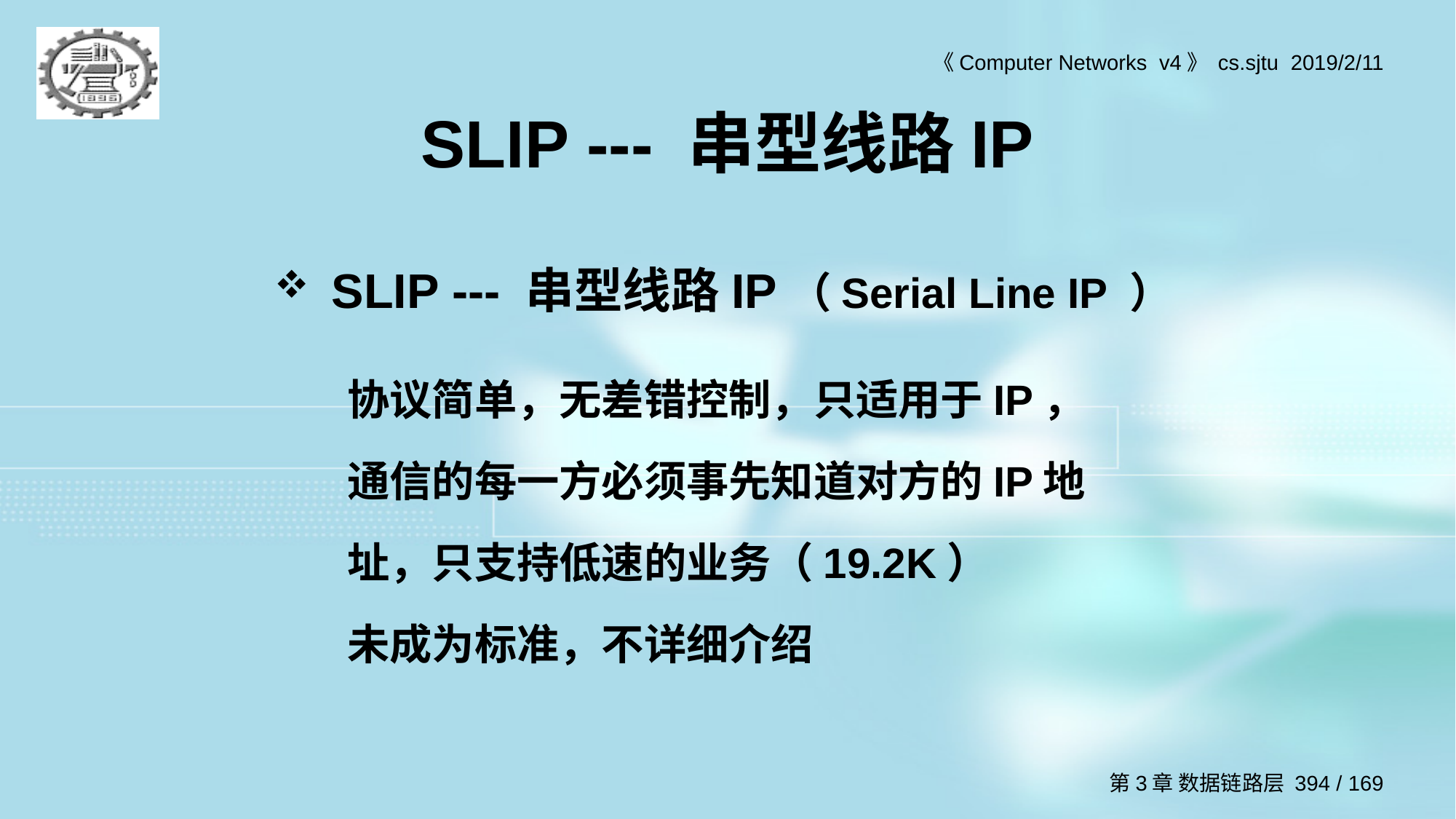

# SLIP --- 串型线路IP
SLIP --- 串型线路IP（Serial Line IP ）
协议简单，无差错控制，只适用于IP，通信的每一方必须事先知道对方的IP地址，只支持低速的业务（19.2K）
未成为标准，不详细介绍